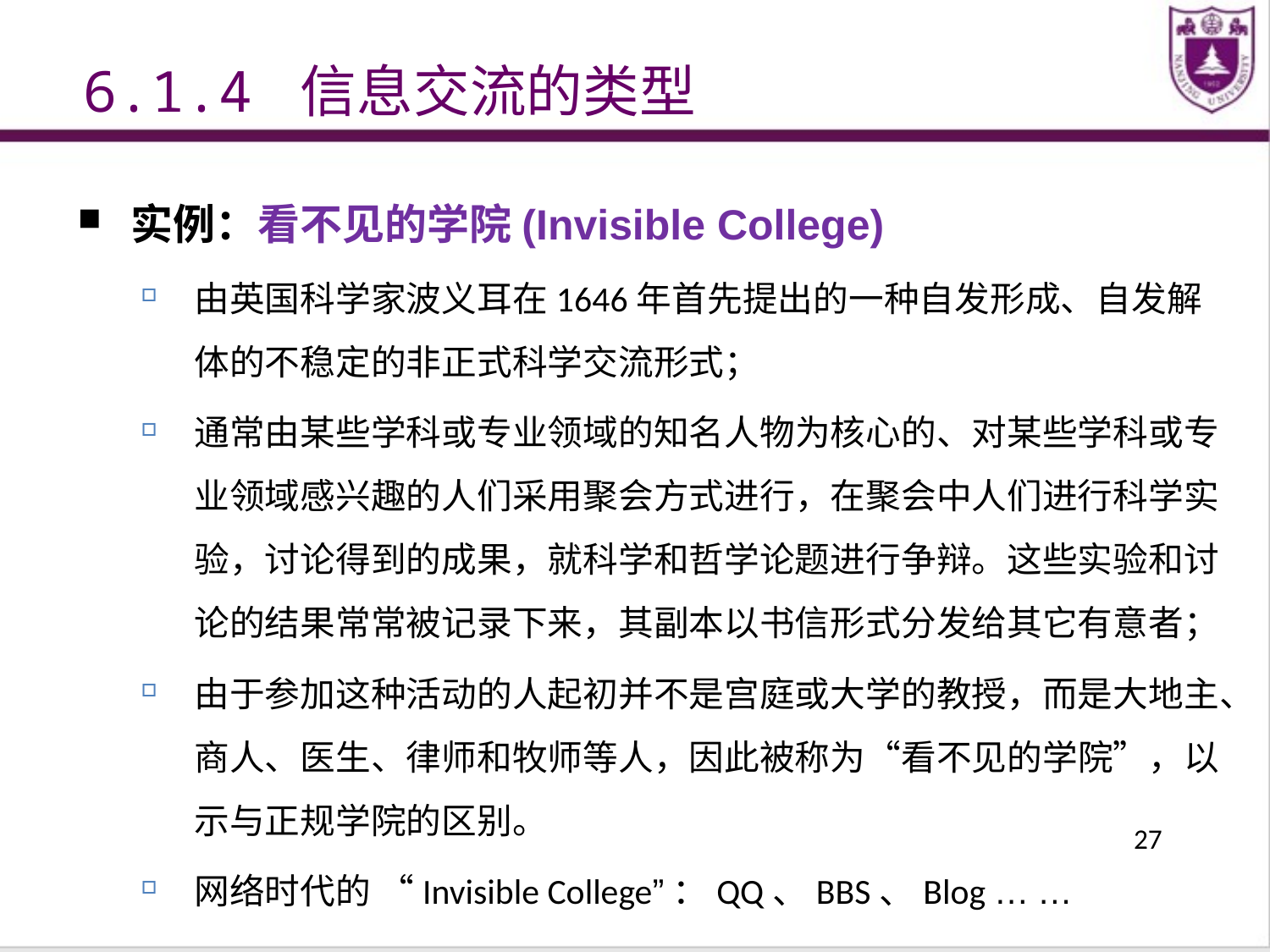

6.1.4 信息交流的类型
实例：看不见的学院(Invisible College)
由英国科学家波义耳在1646年首先提出的一种自发形成、自发解体的不稳定的非正式科学交流形式；
通常由某些学科或专业领域的知名人物为核心的、对某些学科或专业领域感兴趣的人们采用聚会方式进行，在聚会中人们进行科学实验，讨论得到的成果，就科学和哲学论题进行争辩。这些实验和讨论的结果常常被记录下来，其副本以书信形式分发给其它有意者；
由于参加这种活动的人起初并不是宫庭或大学的教授，而是大地主、商人、医生、律师和牧师等人，因此被称为“看不见的学院”，以示与正规学院的区别。
网络时代的 “Invisible College”：QQ、BBS、Blog … …

27